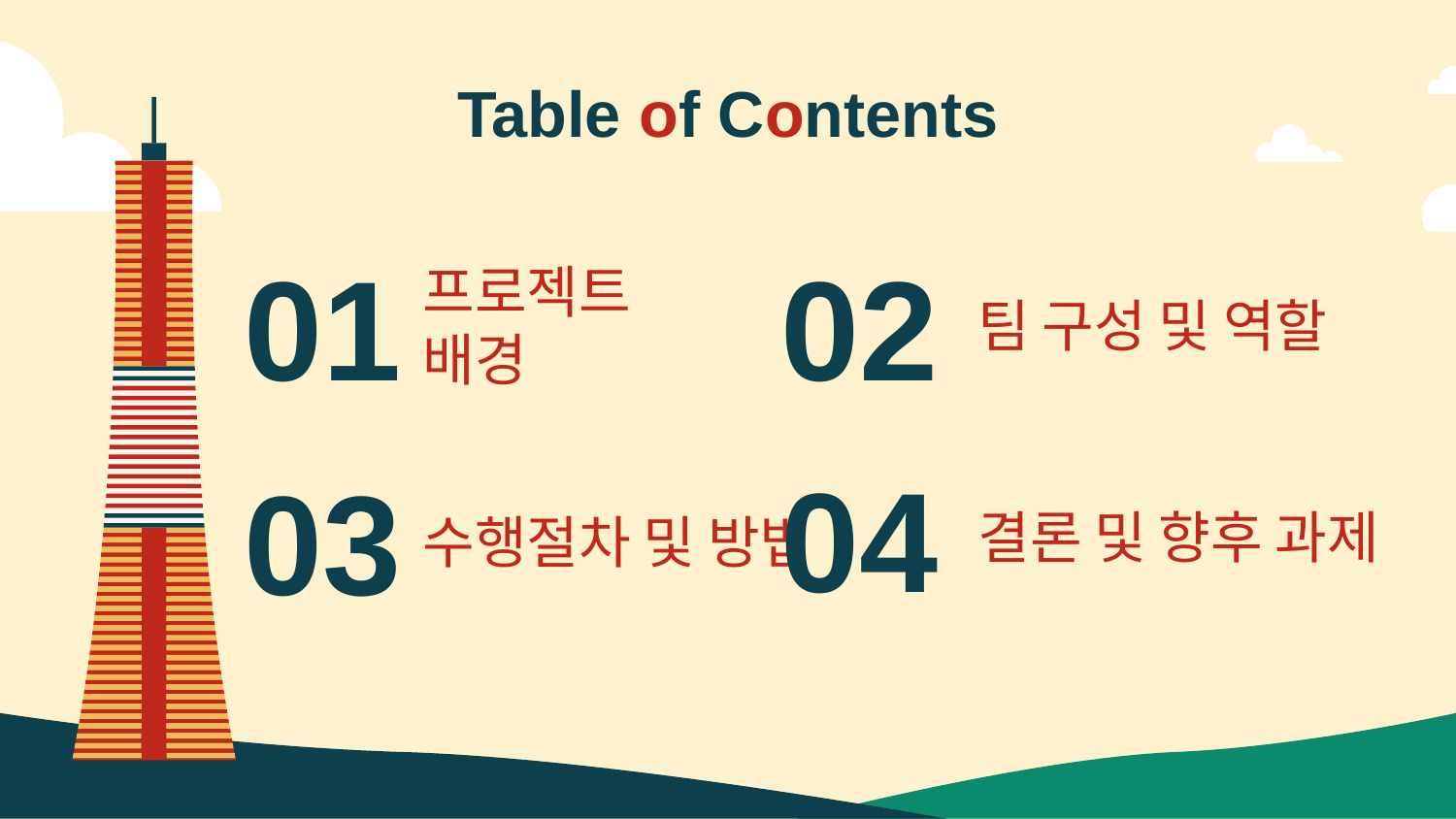

Table of Contents

# 01
02
프로젝트 배경
팀 구성 및 역할
04
03
수행절차 및 방법
결론 및 향후 과제